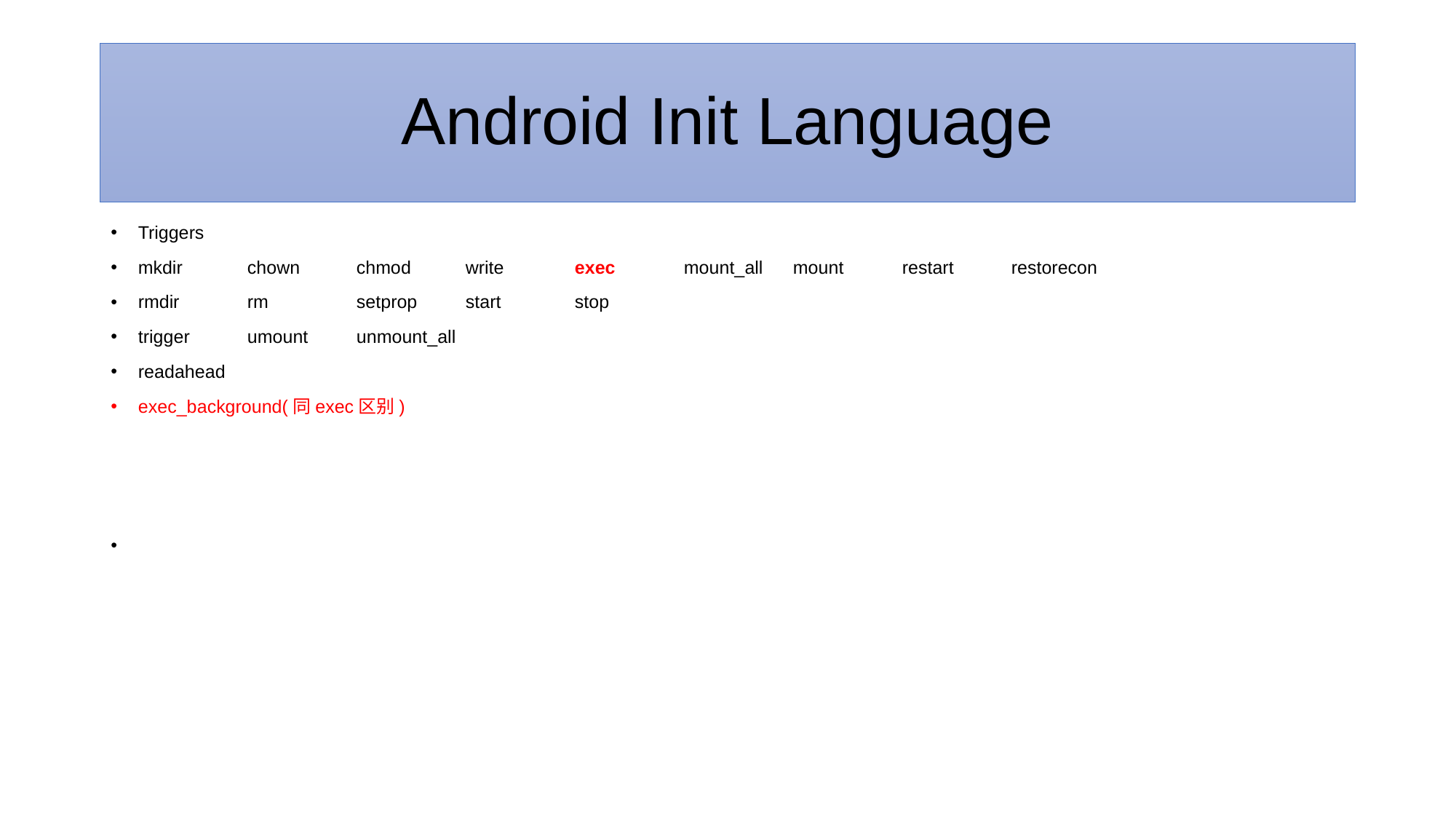

# Android Init Language
Triggers
mkdir	chown	chmod	write	exec	mount_all	mount	restart	restorecon
rmdir	rm	setprop	start	stop
trigger	umount	unmount_all
readahead
exec_background(同exec区别)